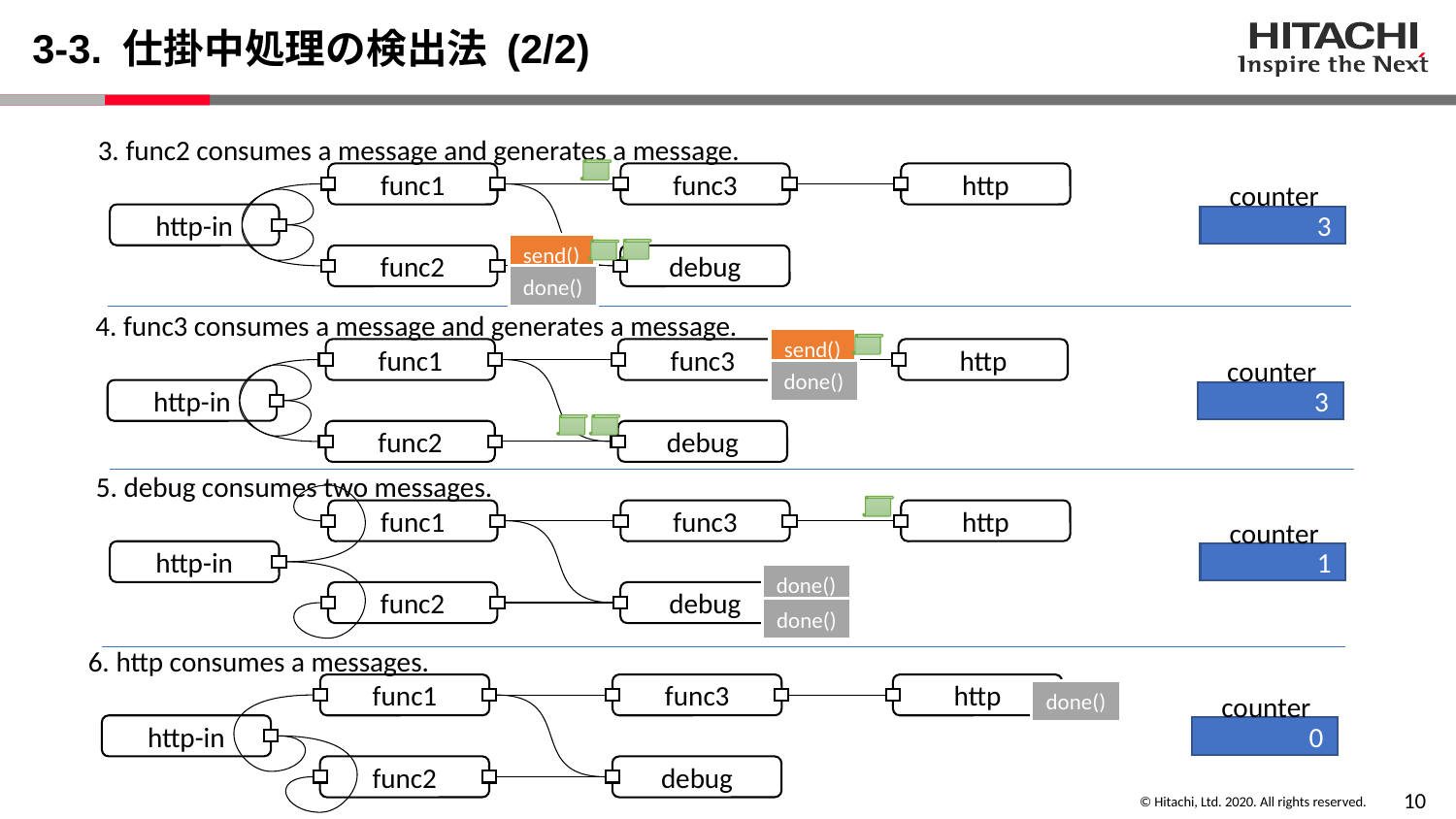

# 3-3. 仕掛中処理の検出法 (2/2)
3. func2 consumes a message and generates a message.

func1

func3

http

counter
http-in

3
send()

func2

debug

done()
4. func3 consumes a message and generates a message.
send()

http

func1

func3

counter
done()
http-in

3

func2

debug

5. debug consumes two messages.

http

func1

func3

counter
http-in

1
done()
func2

debug

done()
6. http consumes a messages.
http

func1

func3

done()
counter
http-in

0
func2

debug